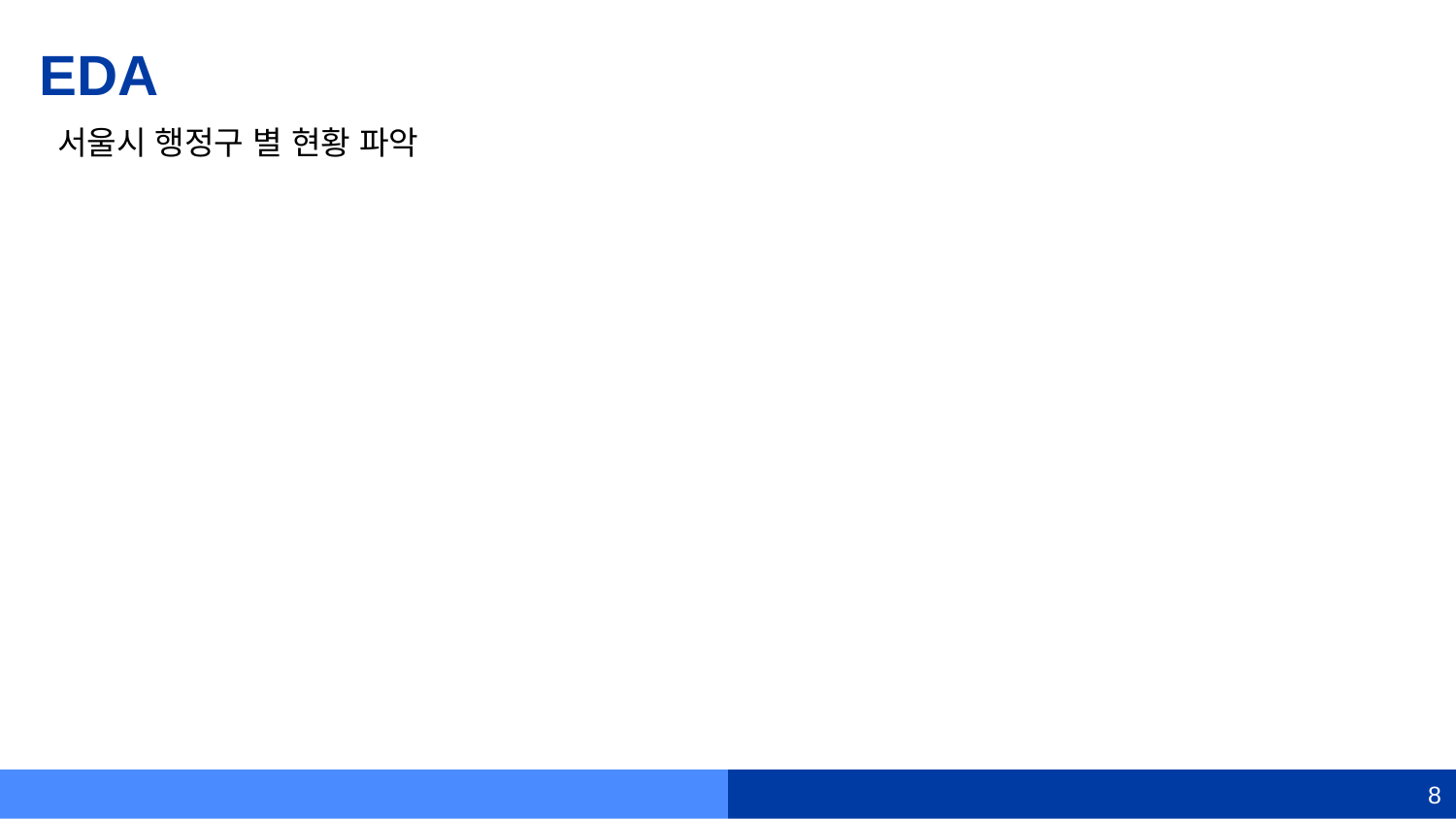

# EDA
서울시 행정구 별 현황 파악
8